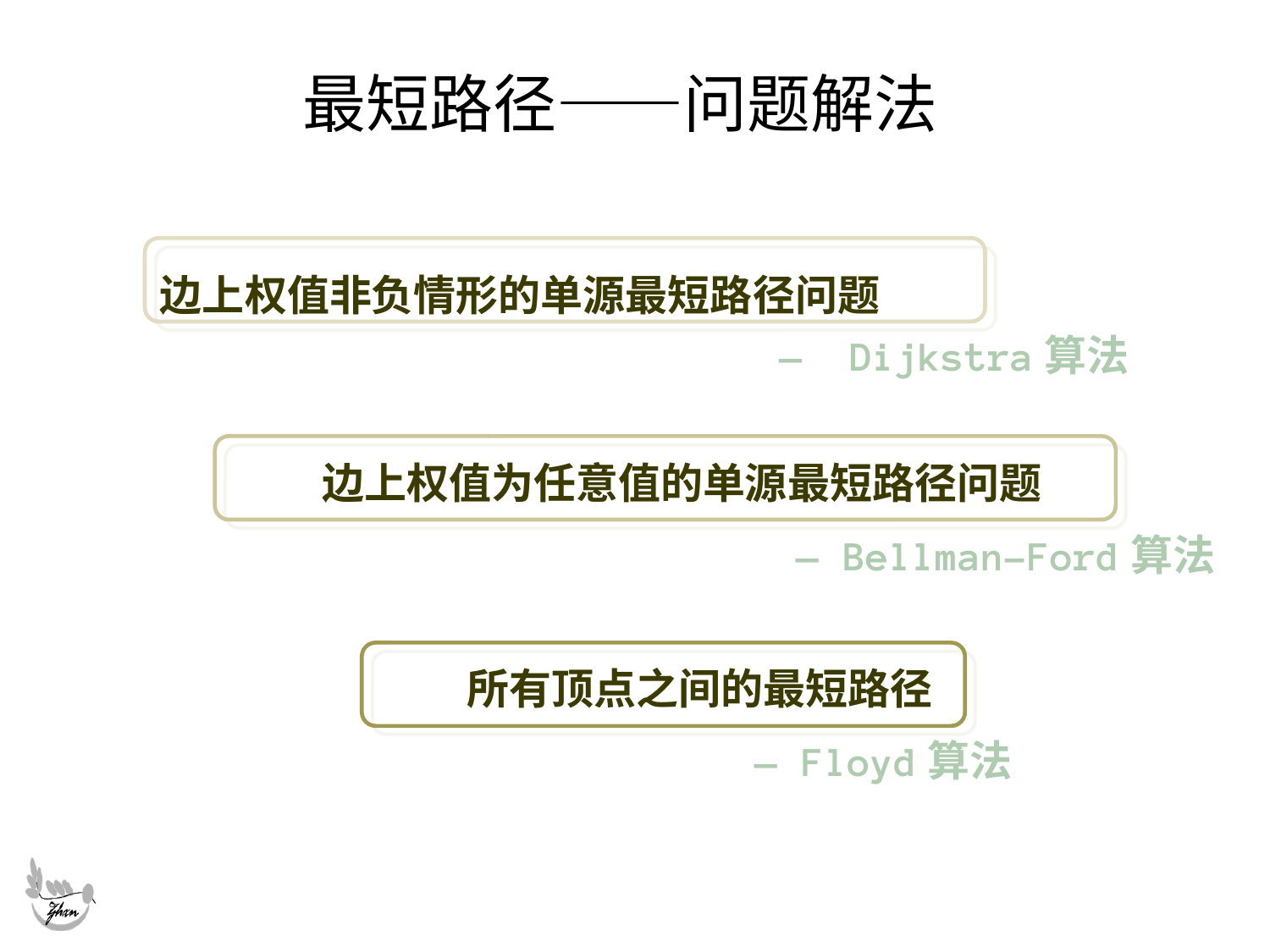

# 最短路径——问题解法
1

 边上权值非负情形的单源最短路径问题
                         —  Dijkstra算法
2

 边上权值为任意值的单源最短路径问题
                             — Bellman-Ford算法

所有顶点之间的最短路径
                — Floyd算法
131